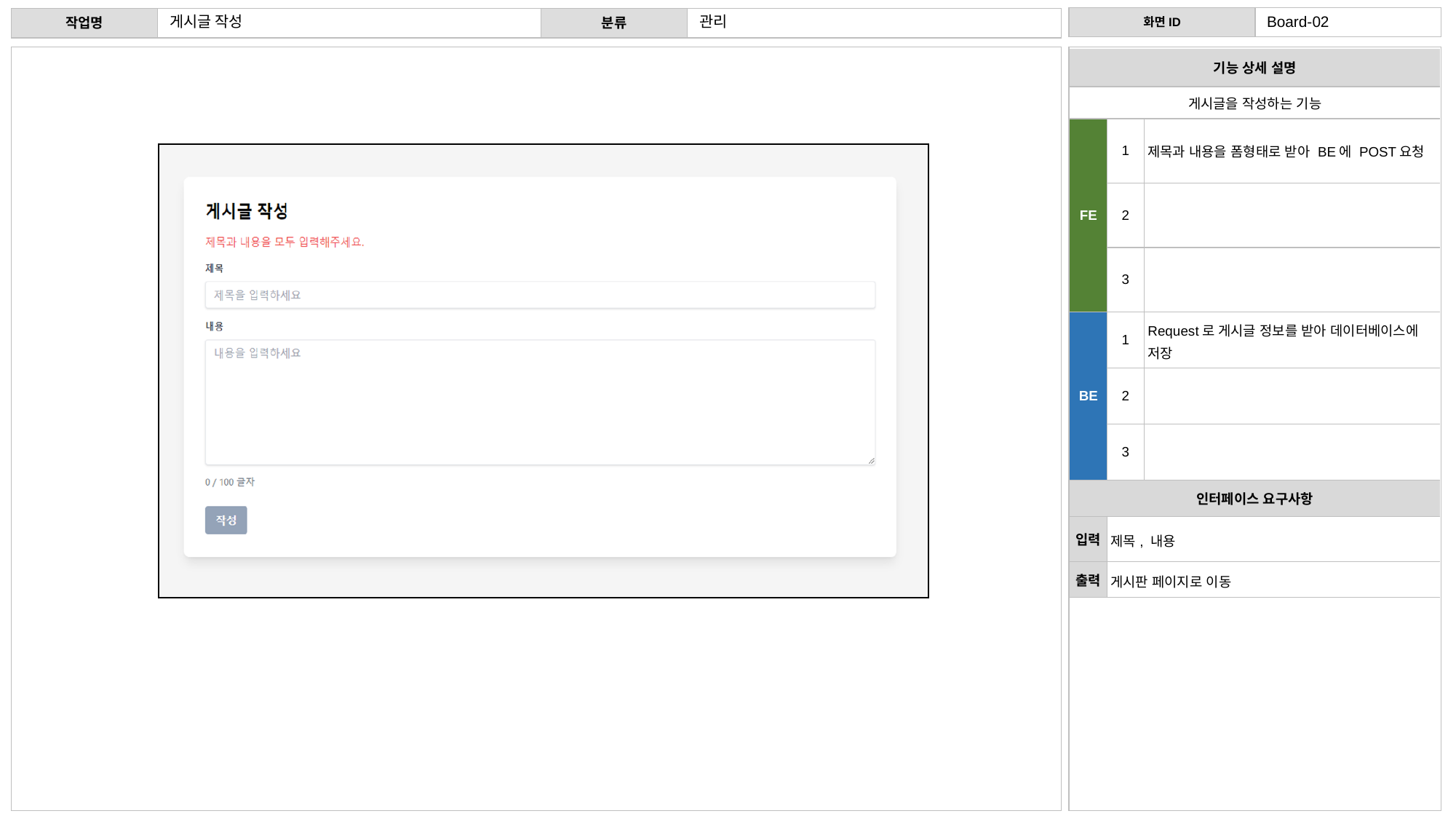

게시글 작성
관리
Board-02

| 기능 상세 설명 | 기능 상세 설명 |  |
| --- | --- | --- |
| 게시글을 작성하는 기능 | 서비스 이용을 위한 회원 가입 | 서비스 이용을 위한 회원 가입 |
| FE | 1 | 제목과 내용을 폼형태로 받아 BE에 POST요청 |
|  | 2 |  |
|  | 3 |  |
| BE | 1 | Request로 게시글 정보를 받아 데이터베이스에 저장 |
|  | 2 |  |
|  | 3 |  |
| 인터페이스 요구사항 | 인터페이스 요구사항 |  |
| 입력 | 제목, 내용 | 이메일(아이디), 이름, 비밀번호, 비밀번호 확인 입력 후 회원 가입 버튼 클릭 |
| 출력 | 게시판 페이지로 이동 | 로그인 페이지 |

게시글 작성